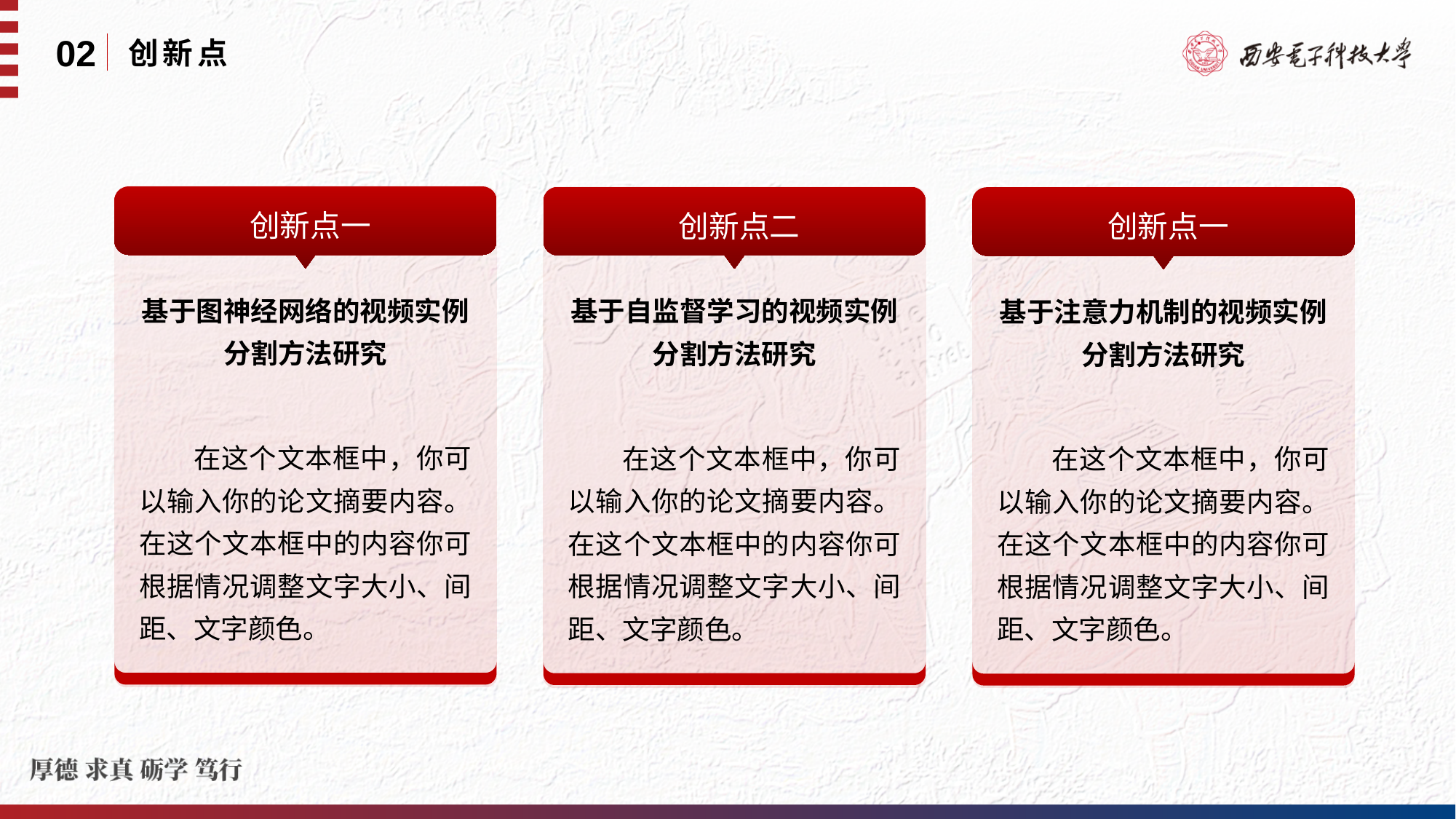

02
创新点

创新点一
基于图神经网络的视频实例分割方法研究
       在这个文本框中，你可以输入你的论文摘要内容。在这个文本框中的内容你可根据情况调整文字大小、间距、文字颜色。

创新点二
基于自监督学习的视频实例分割方法研究
       在这个文本框中，你可以输入你的论文摘要内容。在这个文本框中的内容你可根据情况调整文字大小、间距、文字颜色。

创新点一
基于注意力机制的视频实例分割方法研究
       在这个文本框中，你可以输入你的论文摘要内容。在这个文本框中的内容你可根据情况调整文字大小、间距、文字颜色。